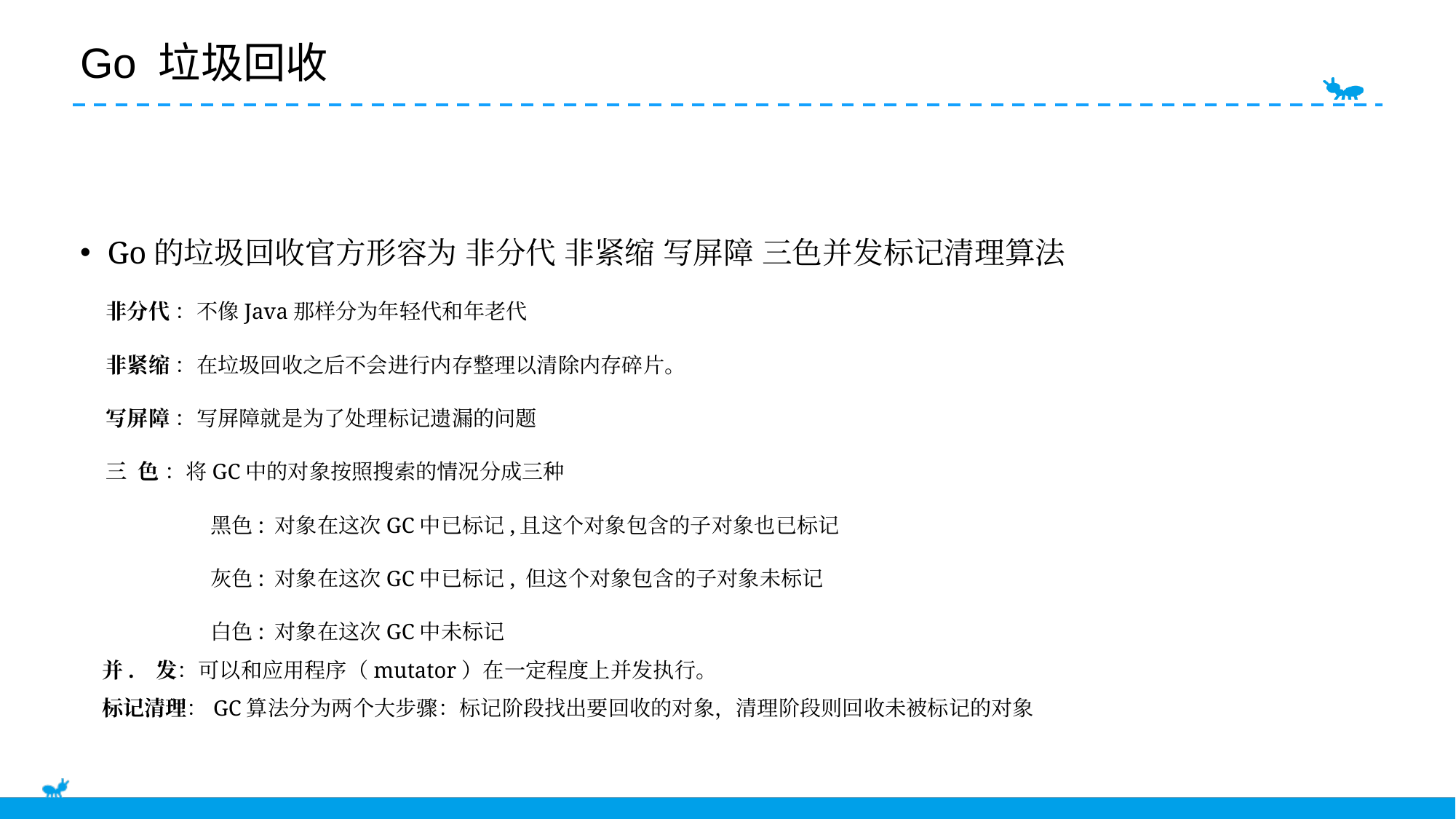

E6636BC20180234D78A0072836F0B9D0B2B9B20C1D4C0BF0AFD9863EB13E2BFC5B41BA3871692B0F22E92108384685EB5C1921DA41D0FBE11BBFC2E87B2E14DC24F230AD912384D704A92AC76C924DF539B6ED3A700D73C228ADA1937ABD9CE8D896269F9E3
# Go 垃圾回收
Go的垃圾回收官方形容为 非分代 非紧缩 写屏障 三色并发标记清理算法
    非分代 ：不像Java那样分为年轻代和年老代
    非紧缩 ：在垃圾回收之后不会进行内存整理以清除内存碎片。
    写屏障 ：写屏障就是为了处理标记遗漏的问题
    三  色 ：将GC中的对象按照搜索的情况分成三种
	   黑色: 对象在这次GC中已标记,且这个对象包含的子对象也已标记
	   灰色: 对象在这次GC中已标记, 但这个对象包含的子对象未标记
	   白色: 对象在这次GC中未标记
    并.   发：可以和应用程序（mutator）在一定程度上并发执行。
    标记清理：GC算法分为两个大步骤：标记阶段找出要回收的对象，清理阶段则回收未被标记的对象